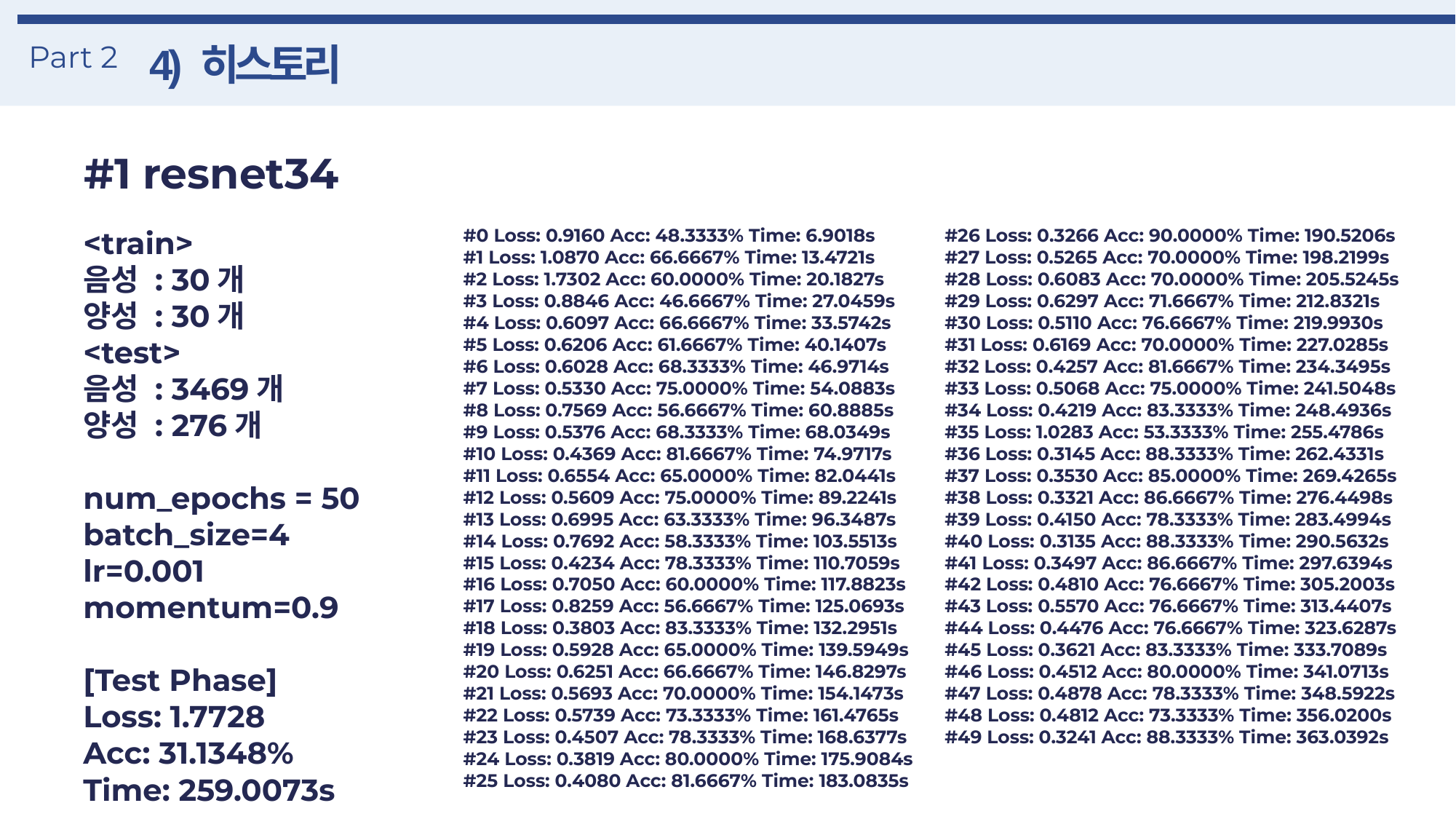

Part 2
4) 히스토리
#1 resnet34
<train>
음성 : 30개
양성 : 30개
<test>
음성 : 3469개
양성 : 276개

num_epochs = 50
batch_size=4
lr=0.001
momentum=0.9

[Test Phase]
Loss: 1.7728
Acc: 31.1348%
Time: 259.0073s
#0 Loss: 0.9160 Acc: 48.3333% Time: 6.9018s
#1 Loss: 1.0870 Acc: 66.6667% Time: 13.4721s
#2 Loss: 1.7302 Acc: 60.0000% Time: 20.1827s
#3 Loss: 0.8846 Acc: 46.6667% Time: 27.0459s
#4 Loss: 0.6097 Acc: 66.6667% Time: 33.5742s
#5 Loss: 0.6206 Acc: 61.6667% Time: 40.1407s
#6 Loss: 0.6028 Acc: 68.3333% Time: 46.9714s
#7 Loss: 0.5330 Acc: 75.0000% Time: 54.0883s
#8 Loss: 0.7569 Acc: 56.6667% Time: 60.8885s
#9 Loss: 0.5376 Acc: 68.3333% Time: 68.0349s
#10 Loss: 0.4369 Acc: 81.6667% Time: 74.9717s
#11 Loss: 0.6554 Acc: 65.0000% Time: 82.0441s
#12 Loss: 0.5609 Acc: 75.0000% Time: 89.2241s
#13 Loss: 0.6995 Acc: 63.3333% Time: 96.3487s
#14 Loss: 0.7692 Acc: 58.3333% Time: 103.5513s
#15 Loss: 0.4234 Acc: 78.3333% Time: 110.7059s
#16 Loss: 0.7050 Acc: 60.0000% Time: 117.8823s
#17 Loss: 0.8259 Acc: 56.6667% Time: 125.0693s
#18 Loss: 0.3803 Acc: 83.3333% Time: 132.2951s
#19 Loss: 0.5928 Acc: 65.0000% Time: 139.5949s
#20 Loss: 0.6251 Acc: 66.6667% Time: 146.8297s
#21 Loss: 0.5693 Acc: 70.0000% Time: 154.1473s
#22 Loss: 0.5739 Acc: 73.3333% Time: 161.4765s
#23 Loss: 0.4507 Acc: 78.3333% Time: 168.6377s
#24 Loss: 0.3819 Acc: 80.0000% Time: 175.9084s
#25 Loss: 0.4080 Acc: 81.6667% Time: 183.0835s
#26 Loss: 0.3266 Acc: 90.0000% Time: 190.5206s
#27 Loss: 0.5265 Acc: 70.0000% Time: 198.2199s
#28 Loss: 0.6083 Acc: 70.0000% Time: 205.5245s
#29 Loss: 0.6297 Acc: 71.6667% Time: 212.8321s
#30 Loss: 0.5110 Acc: 76.6667% Time: 219.9930s
#31 Loss: 0.6169 Acc: 70.0000% Time: 227.0285s
#32 Loss: 0.4257 Acc: 81.6667% Time: 234.3495s
#33 Loss: 0.5068 Acc: 75.0000% Time: 241.5048s
#34 Loss: 0.4219 Acc: 83.3333% Time: 248.4936s
#35 Loss: 1.0283 Acc: 53.3333% Time: 255.4786s
#36 Loss: 0.3145 Acc: 88.3333% Time: 262.4331s
#37 Loss: 0.3530 Acc: 85.0000% Time: 269.4265s
#38 Loss: 0.3321 Acc: 86.6667% Time: 276.4498s
#39 Loss: 0.4150 Acc: 78.3333% Time: 283.4994s
#40 Loss: 0.3135 Acc: 88.3333% Time: 290.5632s
#41 Loss: 0.3497 Acc: 86.6667% Time: 297.6394s
#42 Loss: 0.4810 Acc: 76.6667% Time: 305.2003s
#43 Loss: 0.5570 Acc: 76.6667% Time: 313.4407s
#44 Loss: 0.4476 Acc: 76.6667% Time: 323.6287s
#45 Loss: 0.3621 Acc: 83.3333% Time: 333.7089s
#46 Loss: 0.4512 Acc: 80.0000% Time: 341.0713s
#47 Loss: 0.4878 Acc: 78.3333% Time: 348.5922s
#48 Loss: 0.4812 Acc: 73.3333% Time: 356.0200s
#49 Loss: 0.3241 Acc: 88.3333% Time: 363.0392s